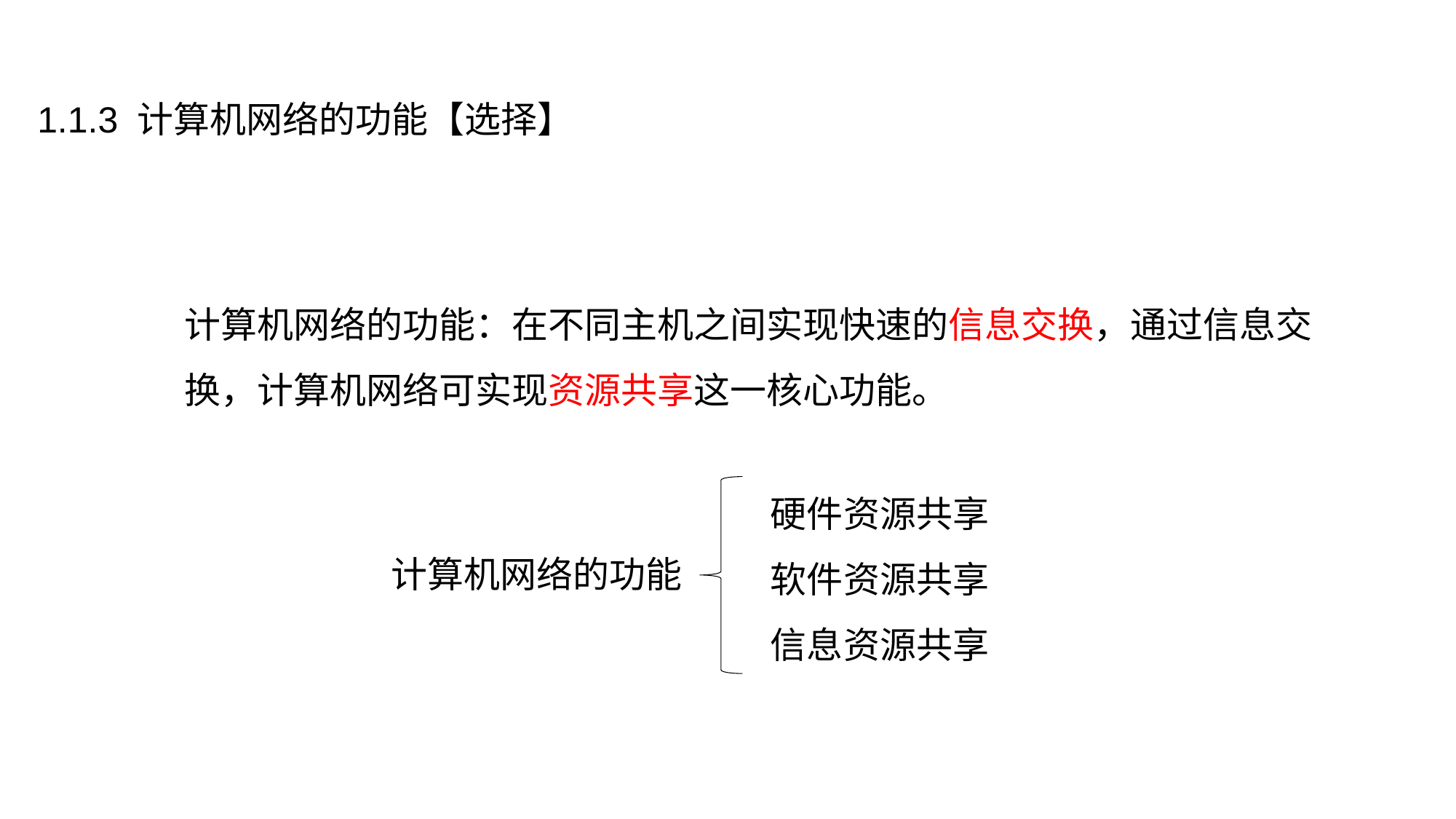

1.1.3 计算机网络的功能【选择】
计算机网络的功能：在不同主机之间实现快速的信息交换，通过信息交换，计算机网络可实现资源共享这一核心功能。
硬件资源共享
软件资源共享
信息资源共享

计算机网络的功能